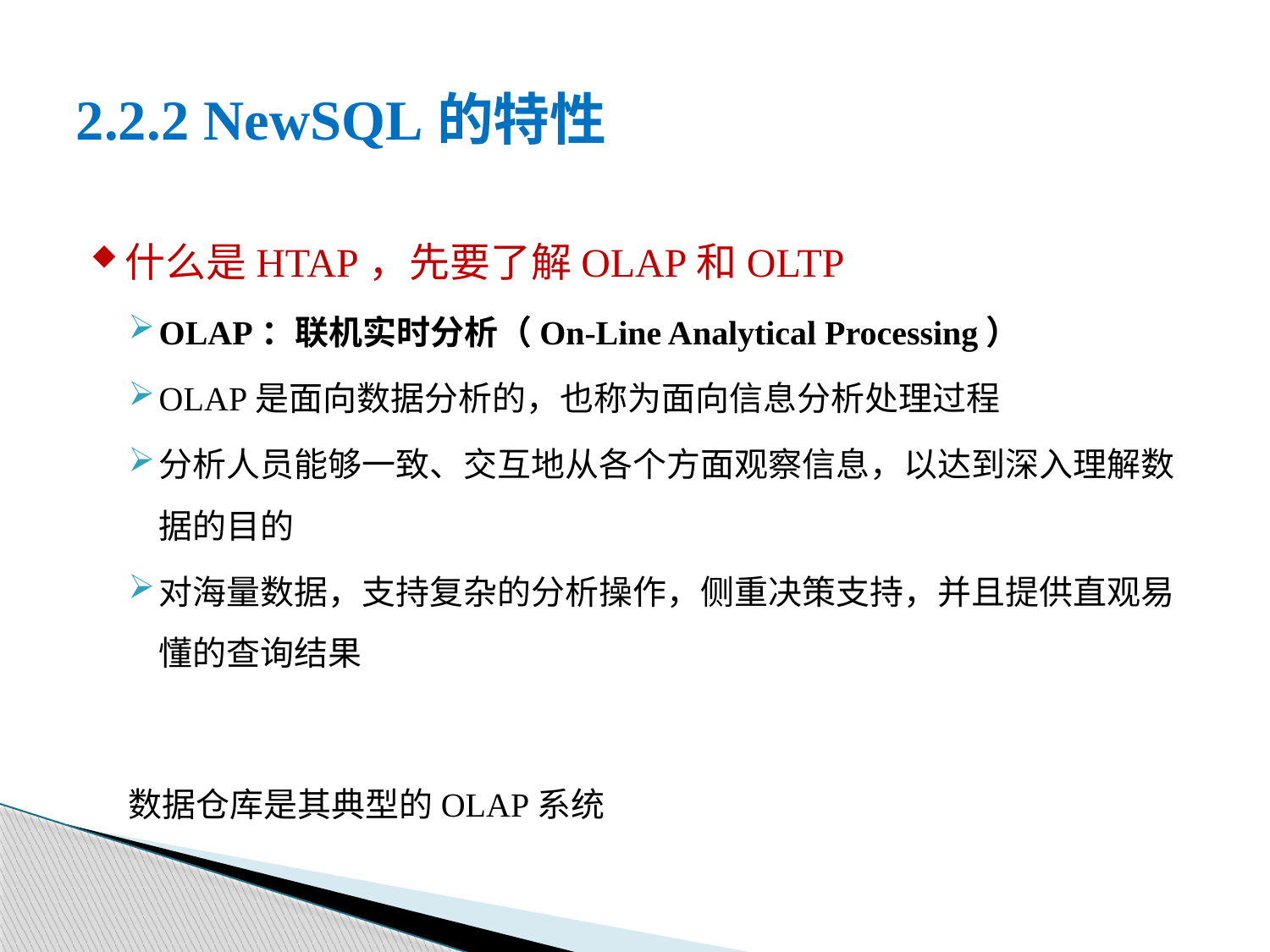

# 2.2.2 NewSQL的特性
什么是HTAP，先要了解OLAP和OLTP
OLAP：联机实时分析（On-Line Analytical Processing）
OLAP是面向数据分析的，也称为面向信息分析处理过程
分析人员能够一致、交互地从各个方面观察信息，以达到深入理解数据的目的
对海量数据，支持复杂的分析操作，侧重决策支持，并且提供直观易懂的查询结果

数据仓库是其典型的OLAP系统